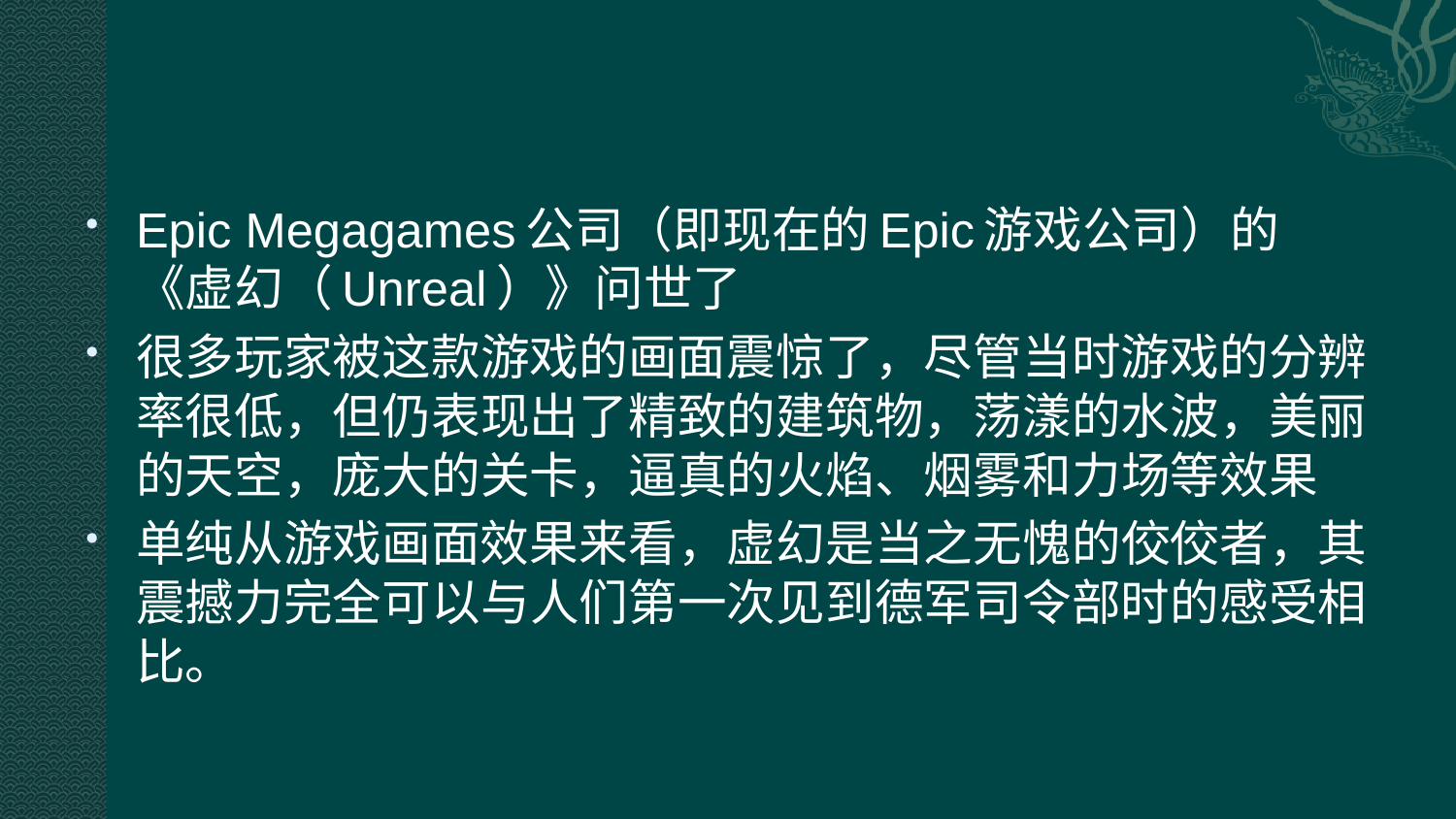

#
Epic Megagames公司（即现在的Epic游戏公司）的《虚幻（Unreal）》问世了
很多玩家被这款游戏的画面震惊了，尽管当时游戏的分辨率很低，但仍表现出了精致的建筑物，荡漾的水波，美丽的天空，庞大的关卡，逼真的火焰、烟雾和力场等效果
单纯从游戏画面效果来看，虚幻是当之无愧的佼佼者，其震撼力完全可以与人们第一次见到德军司令部时的感受相比。